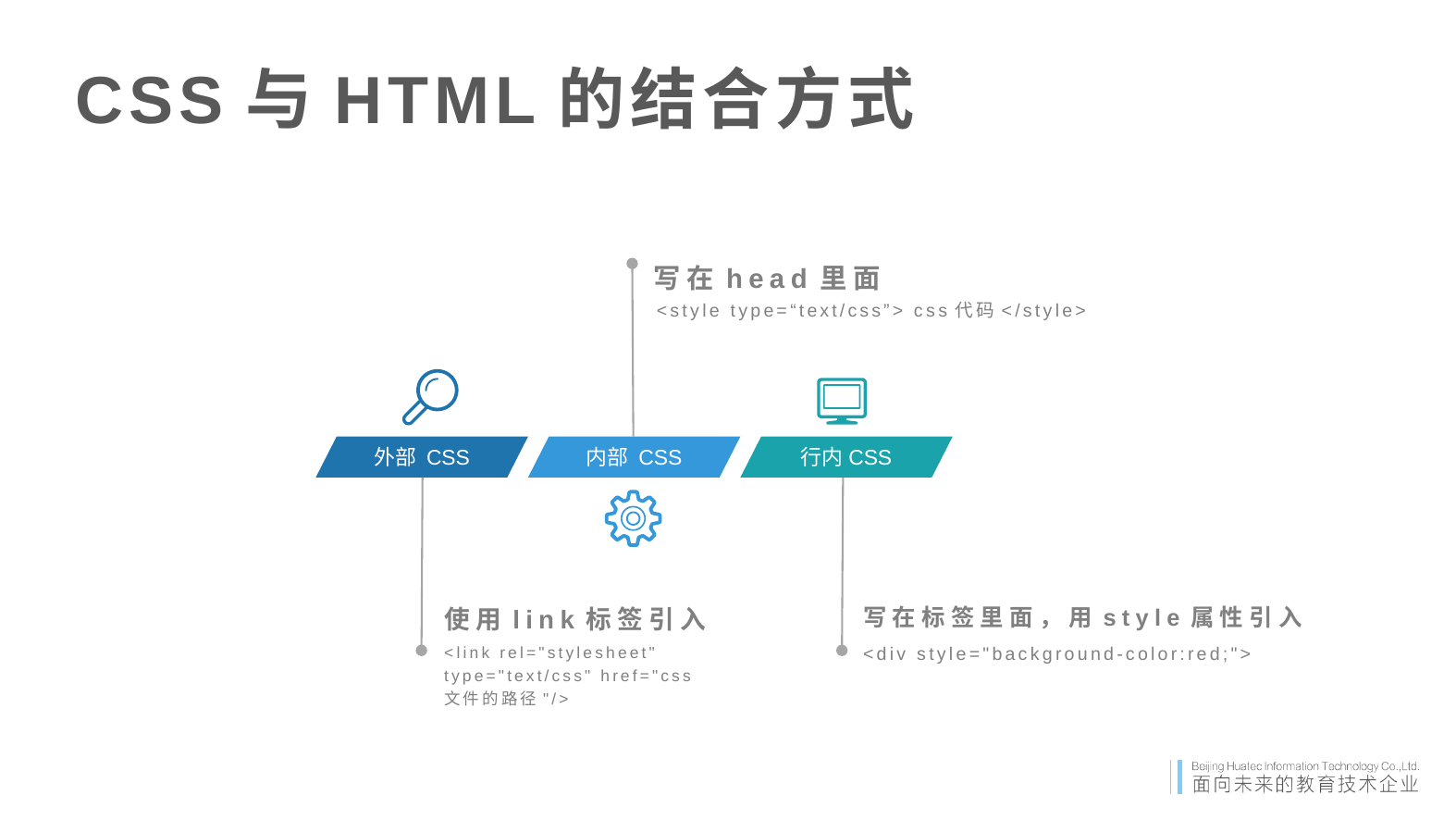

CSS与HTML的结合方式
写在head里面
<style type=“text/css”> css代码</style>

外部 CSS
内部 CSS
行内CSS

写在标签里面，用style属性引入
使用link标签引入
<div style="background-color:red;">
<link rel="stylesheet" type="text/css" href="css文件的路径"/>